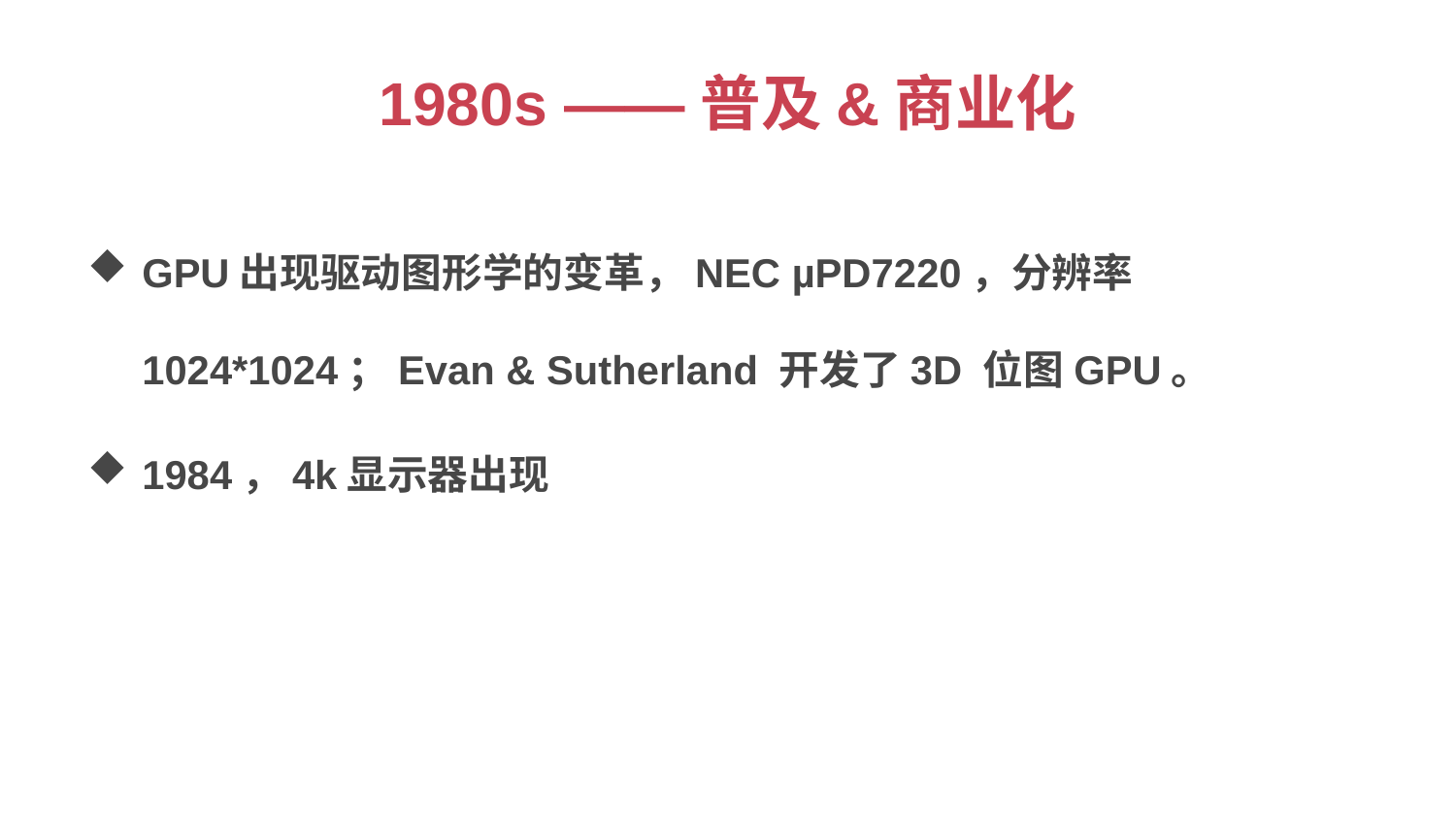

# 1980s ——普及&商业化
GPU出现驱动图形学的变革，NEC µPD7220，分辨率1024*1024；Evan & Sutherland 开发了3D 位图GPU。
1984，4k显示器出现